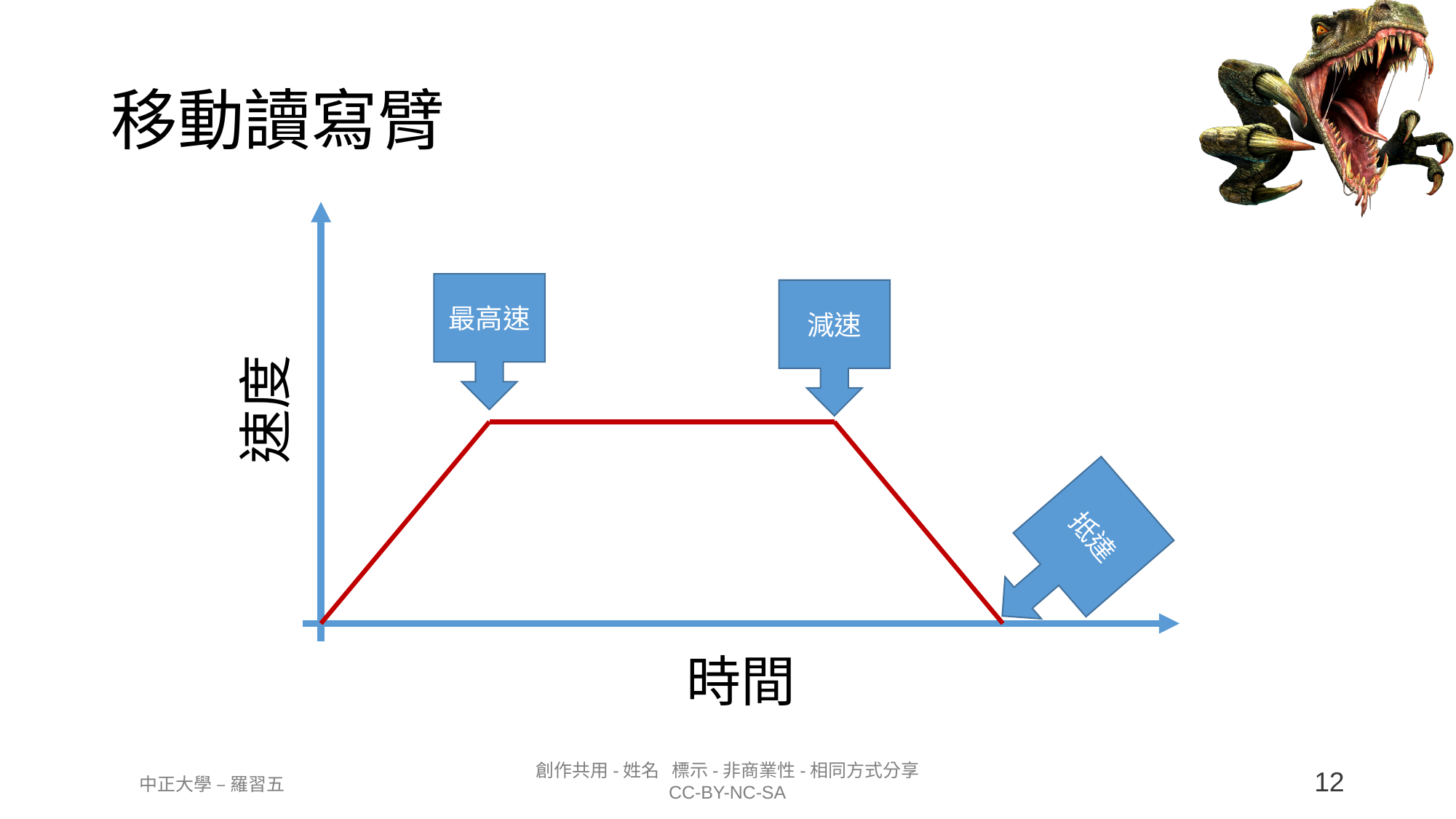

# 移動讀寫臂
最高速
減速
速度
抵達
時間